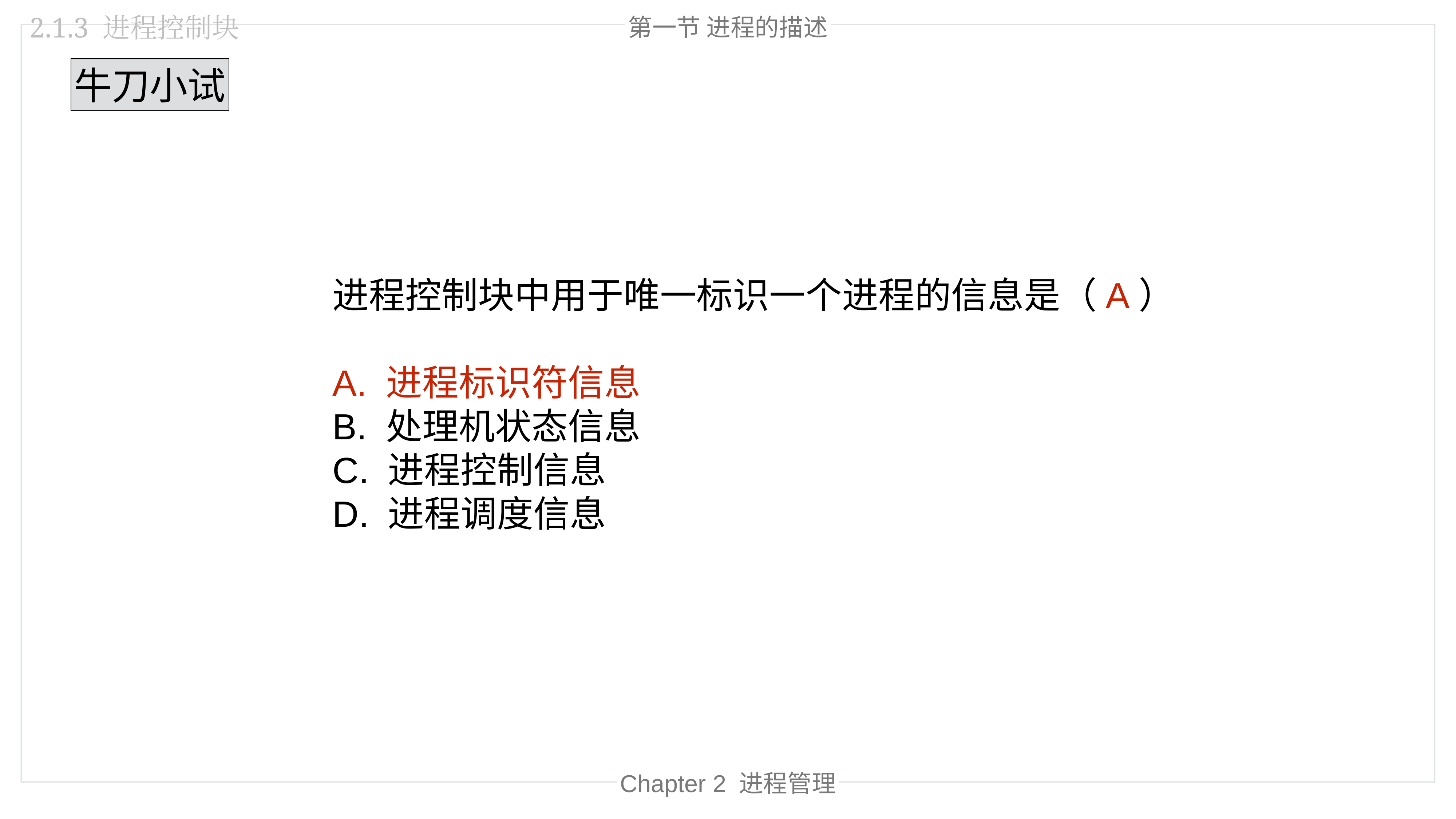

第一节 进程的描述
2.1.3 进程控制块

牛刀小试
进程控制块中用于唯一标识一个进程的信息是（A）

A. 进程标识符信息
B. 处理机状态信息
C. 进程控制信息
D. 进程调度信息
Chapter 2 进程管理